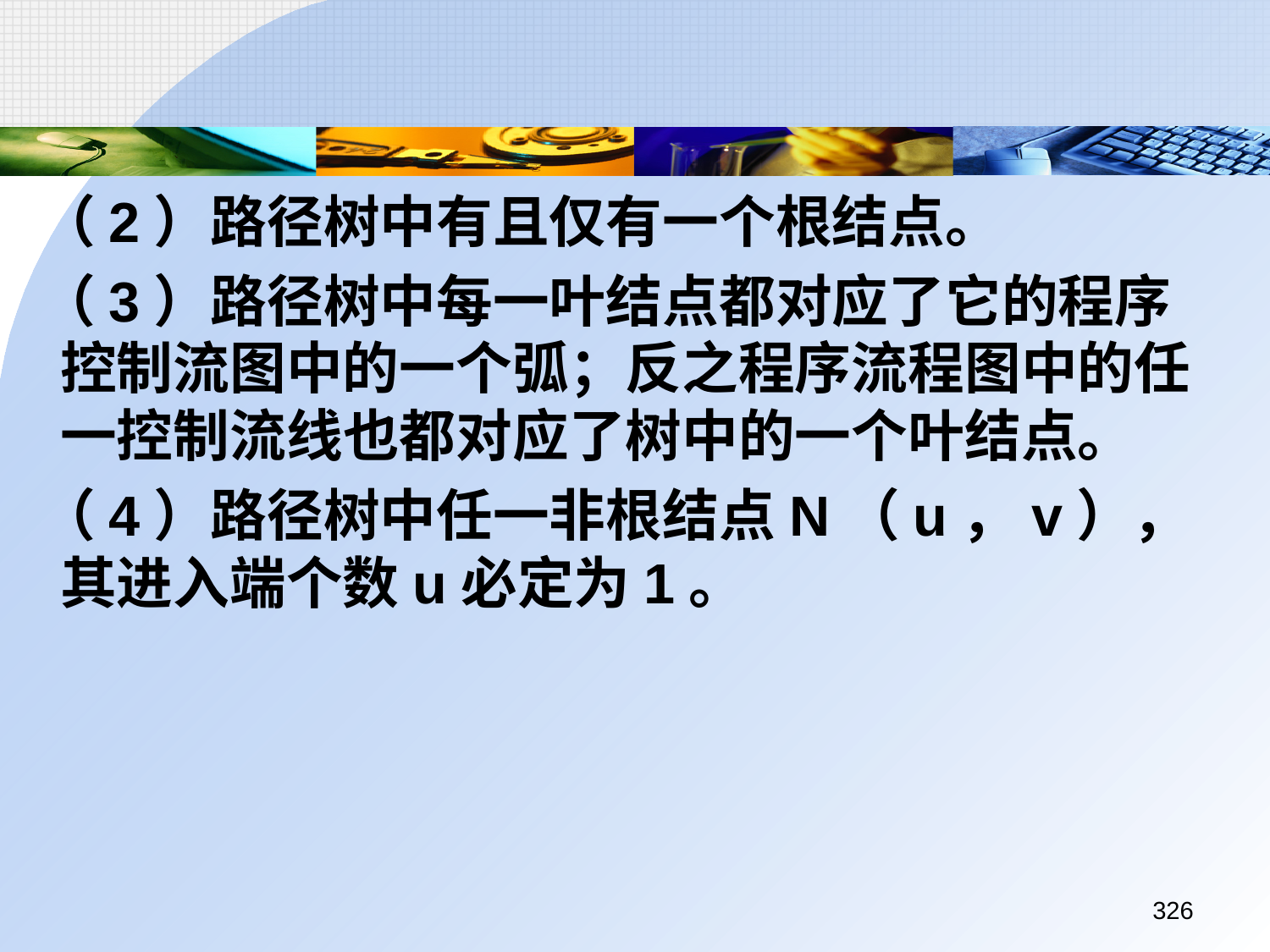

（2）路径树中有且仅有一个根结点。
 （3）路径树中每一叶结点都对应了它的程序控制流图中的一个弧；反之程序流程图中的任一控制流线也都对应了树中的一个叶结点。
 （4）路径树中任一非根结点N（u，v），其进入端个数u必定为1。
326